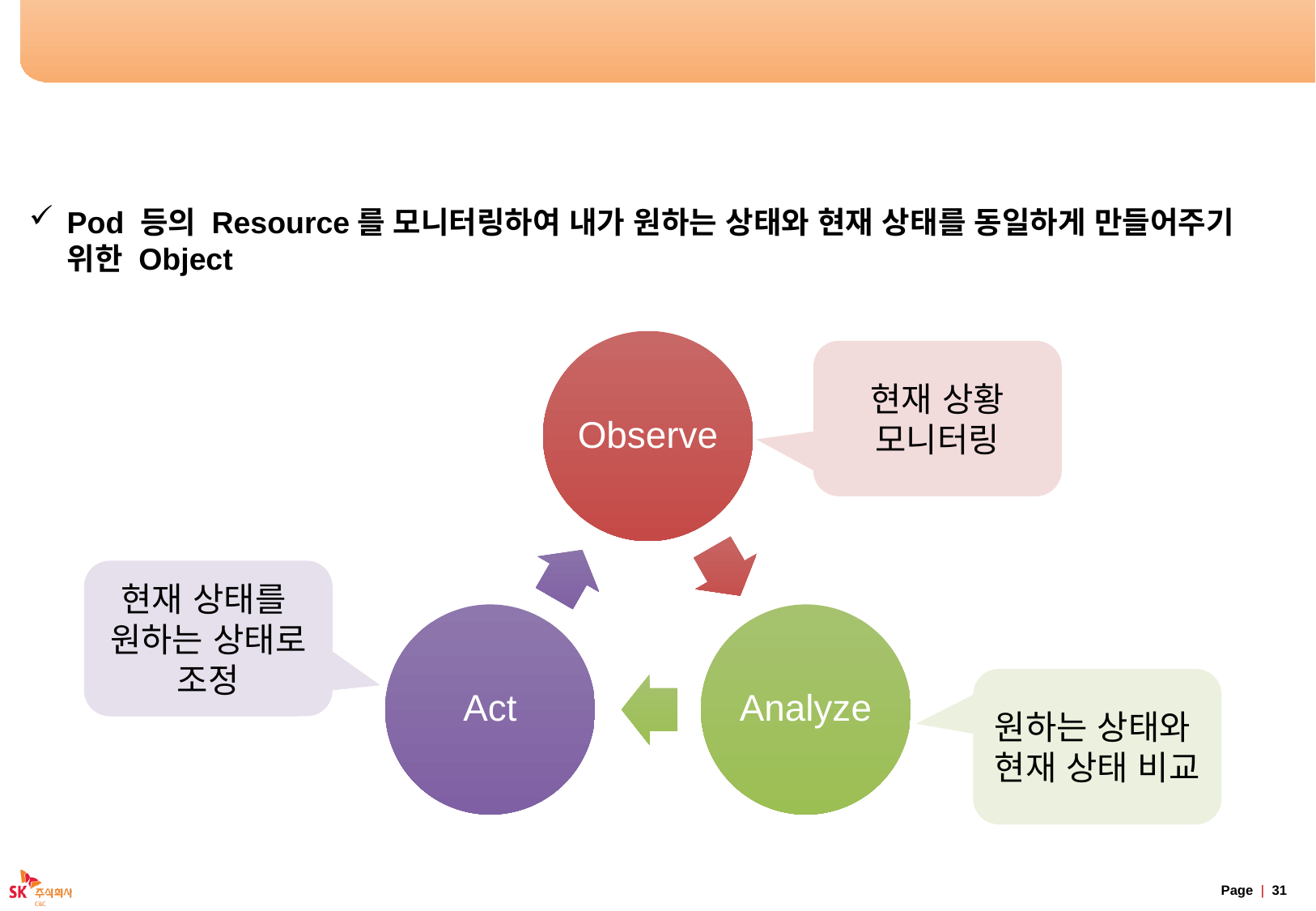

# Controller
Pod 등의 Resource를 모니터링하여 내가 원하는 상태와 현재 상태를 동일하게 만들어주기 위한 Object
Observe

Analyze

Act

현재 상황 모니터링
현재 상태를
원하는 상태로 조정
원하는 상태와
현재 상태 비교